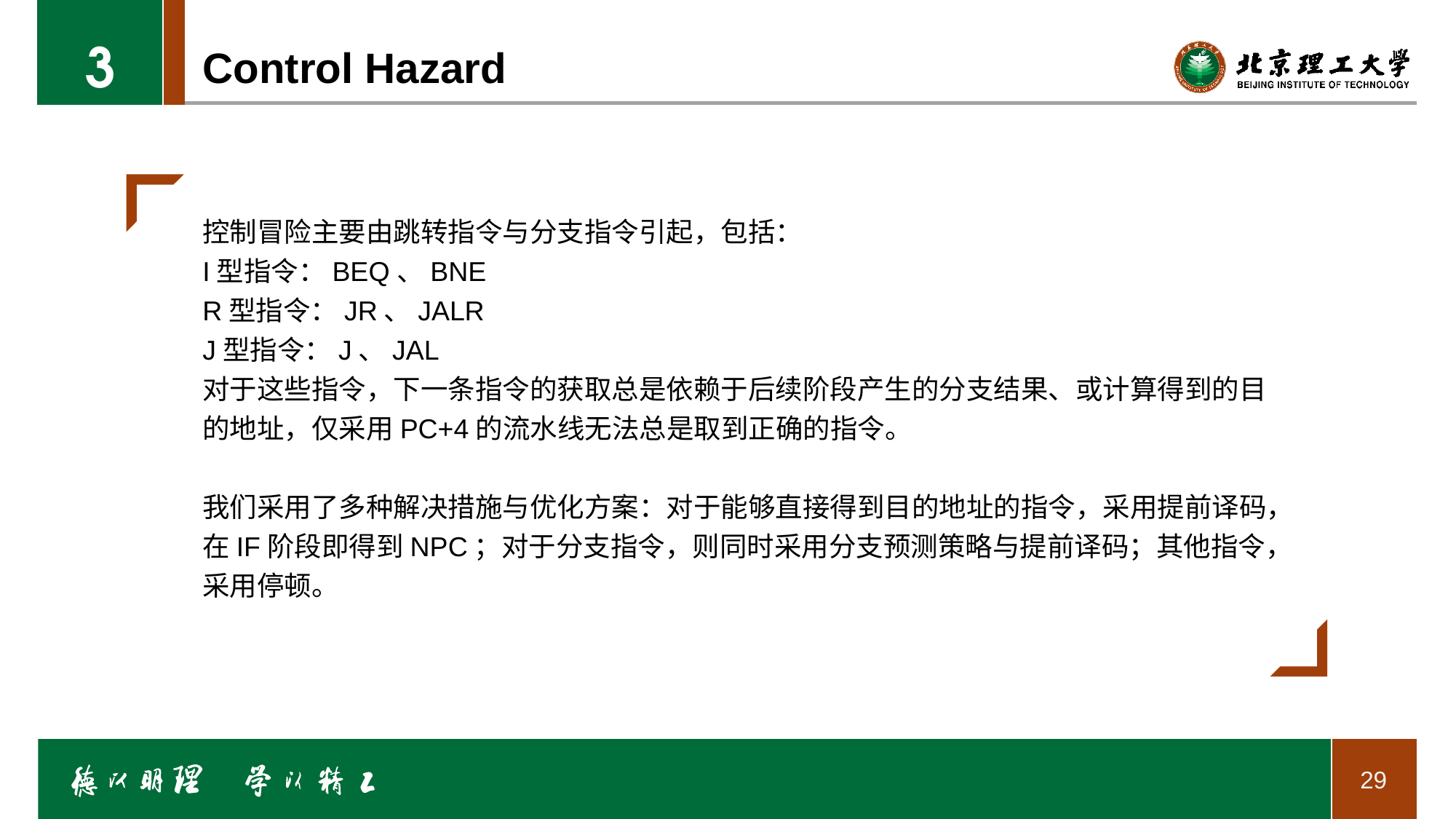

3
# Control Hazard

控制冒险主要由跳转指令与分支指令引起，包括：
I型指令：BEQ、BNE
R型指令：JR、JALR
J型指令：J、JAL
对于这些指令，下一条指令的获取总是依赖于后续阶段产生的分支结果、或计算得到的目的地址，仅采用PC+4的流水线无法总是取到正确的指令。

我们采用了多种解决措施与优化方案：对于能够直接得到目的地址的指令，采用提前译码，在IF阶段即得到NPC；对于分支指令，则同时采用分支预测策略与提前译码；其他指令，采用停顿。